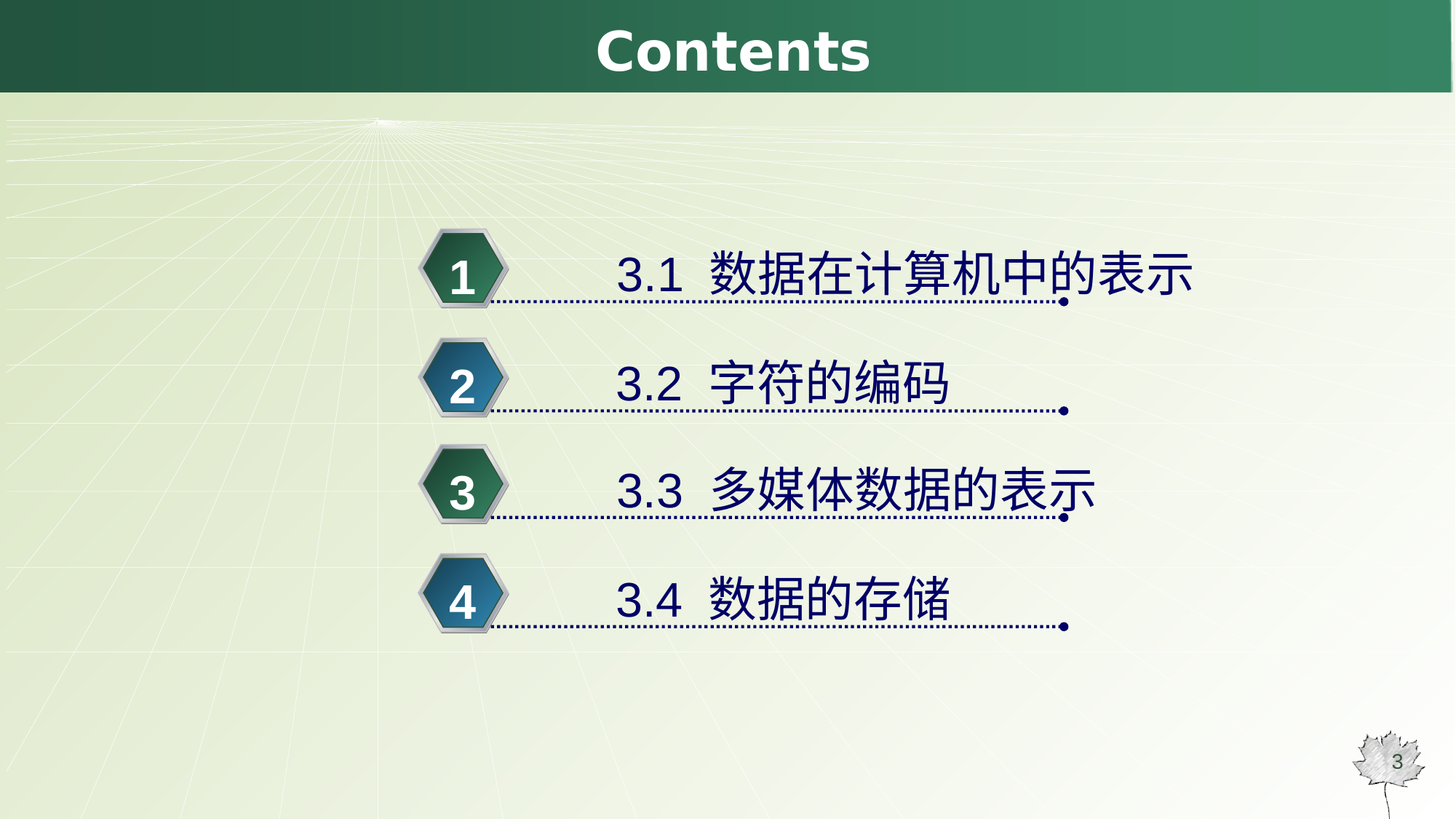

# Contents

3.1 数据在计算机中的表示
1

3.2 字符的编码
2

3.3 多媒体数据的表示
3

3.4 数据的存储
4

3